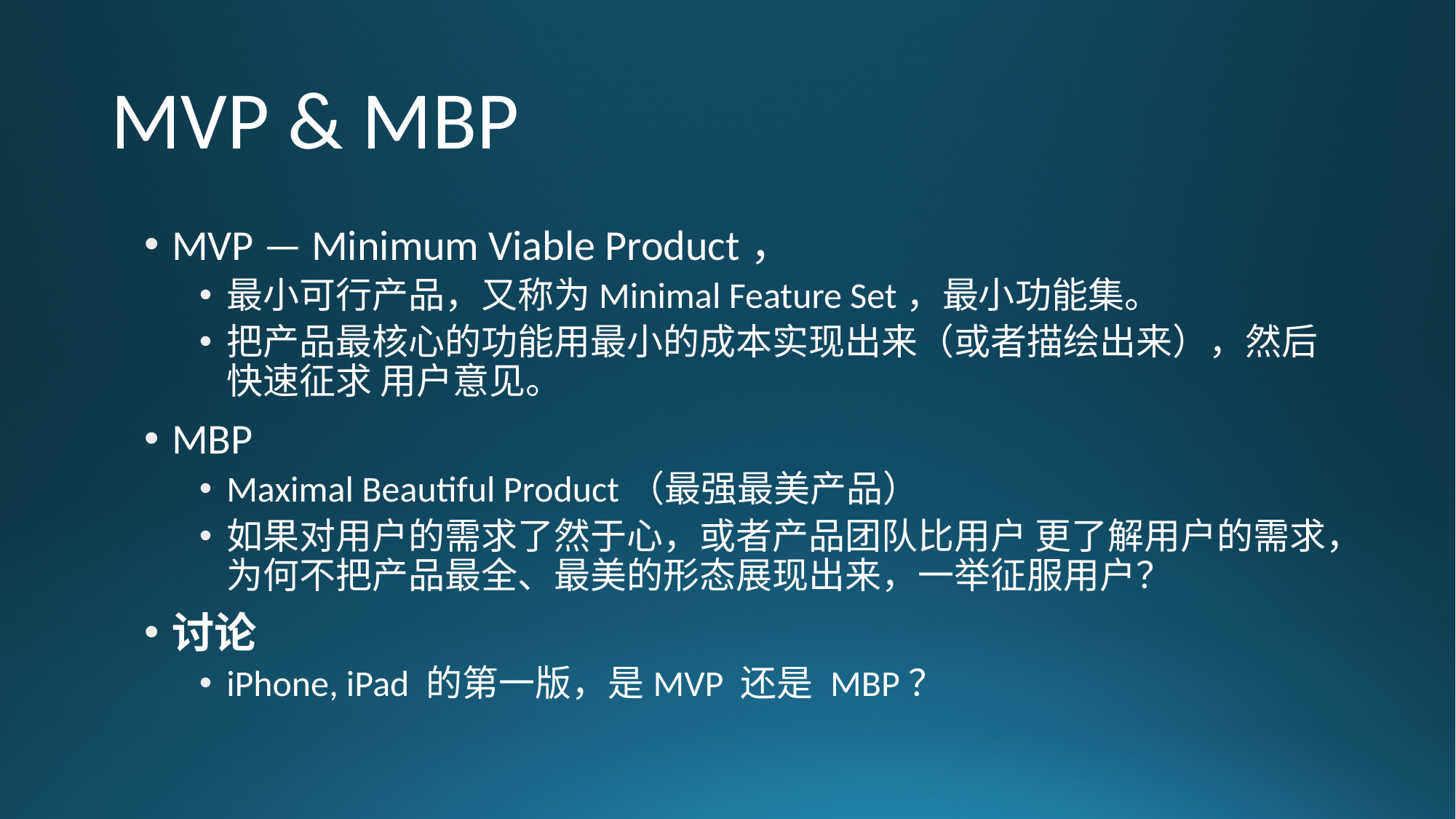

# MVP & MBP
MVP — Minimum Viable Product，
最小可行产品，又称为Minimal Feature Set，最小功能集。
把产品最核心的功能用最小的成本实现出来（或者描绘出来），然后快速征求 用户意见。
MBP
Maximal Beautiful Product（最强最美产品）
如果对用户的需求了然于心，或者产品团队比用户 更了解用户的需求，为何不把产品最全、最美的形态展现出来，一举征服用户？
讨论
iPhone, iPad 的第一版，是MVP 还是 MBP？